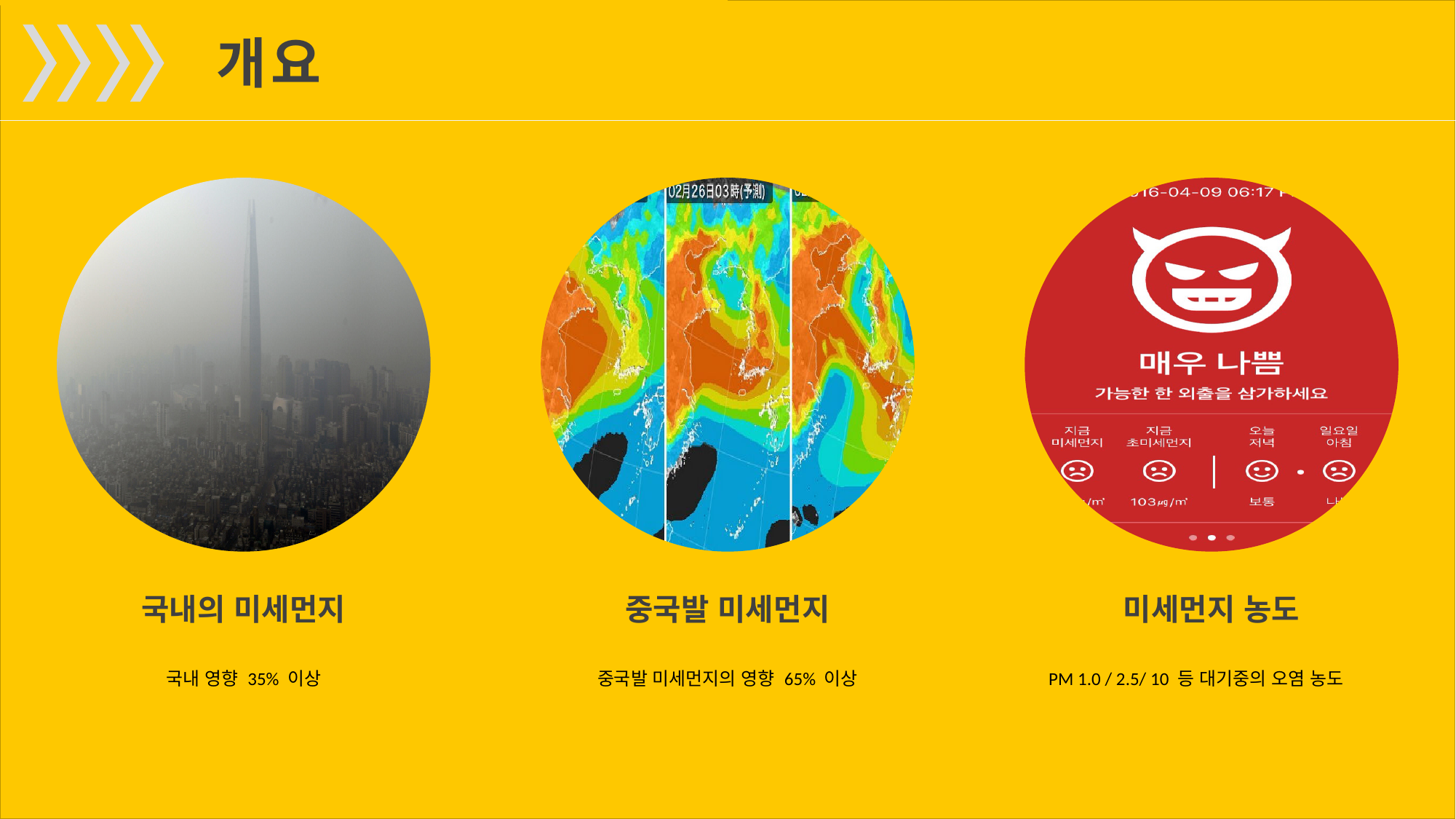

개요

국내의 미세먼지
국내 영향 35% 이상
중국발 미세먼지
중국발 미세먼지의 영향 65% 이상
미세먼지 농도
PM 1.0 / 2.5/ 10 등 대기중의 오염 농도